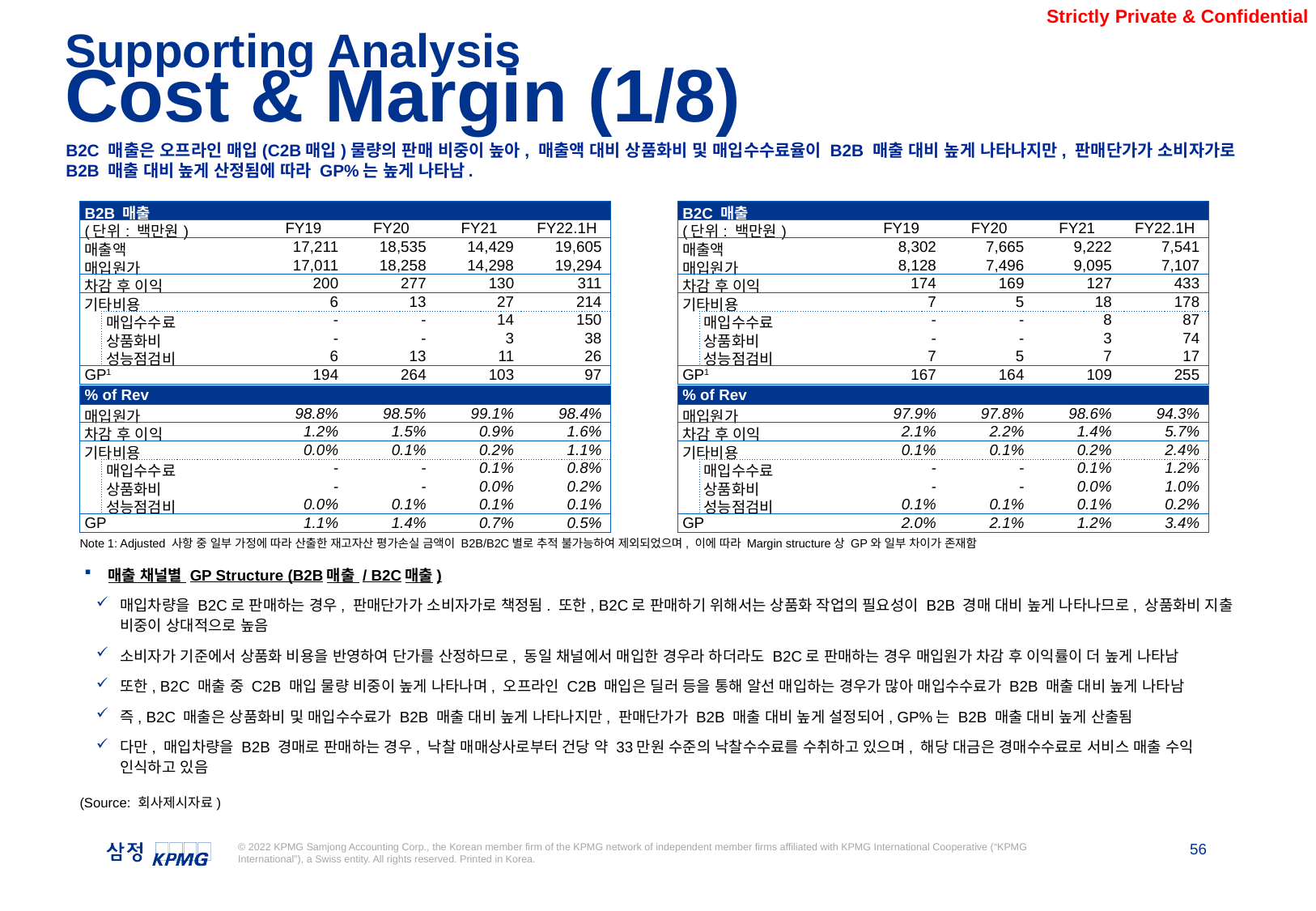

Supporting Analysis
Cost & Margin (1/8)
B2C 매출은 오프라인 매입(C2B매입)물량의 판매 비중이 높아, 매출액 대비 상품화비 및 매입수수료율이 B2B 매출 대비 높게 나타나지만, 판매단가가 소비자가로 B2B 매출 대비 높게 산정됨에 따라 GP%는 높게 나타남.
| B2B 매출 |  |  |  |  |  |  | B2C 매출 |  |  |  |  |  |
| --- | --- | --- | --- | --- | --- | --- | --- | --- | --- | --- | --- | --- |
| (단위: 백만원) |  | FY19 | FY20 | FY21 | FY22.1H |  | (단위: 백만원) |  | FY19 | FY20 | FY21 | FY22.1H |
| 매출액 |  | 17,211 | 18,535 | 14,429 | 19,605 |  | 매출액 |  | 8,302 | 7,665 | 9,222 | 7,541 |
| 매입원가 |  | 17,011 | 18,258 | 14,298 | 19,294 |  | 매입원가 |  | 8,128 | 7,496 | 9,095 | 7,107 |
| 차감 후 이익 |  | 200 | 277 | 130 | 311 |  | 차감 후 이익 |  | 174 | 169 | 127 | 433 |
| 기타비용 |  | 6 | 13 | 27 | 214 |  | 기타비용 |  | 7 | 5 | 18 | 178 |
|  | 매입수수료 | - | - | 14 | 150 |  |  | 매입수수료 | - | - | 8 | 87 |
|  | 상품화비 | - | - | 3 | 38 |  |  | 상품화비 | - | - | 3 | 74 |
|  | 성능점검비 | 6 | 13 | 11 | 26 |  |  | 성능점검비 | 7 | 5 | 7 | 17 |
| GP1 |  | 194 | 264 | 103 | 97 |  | GP1 |  | 167 | 164 | 109 | 255 |
|  |  |  |  |  |  |  |  |  |  |  |  |  |
| % of Rev |  |  |  |  |  |  | % of Rev |  |  |  |  |  |
| 매입원가 |  | 98.8% | 98.5% | 99.1% | 98.4% |  | 매입원가 |  | 97.9% | 97.8% | 98.6% | 94.3% |
| 차감 후 이익 |  | 1.2% | 1.5% | 0.9% | 1.6% |  | 차감 후 이익 |  | 2.1% | 2.2% | 1.4% | 5.7% |
| 기타비용 |  | 0.0% | 0.1% | 0.2% | 1.1% |  | 기타비용 |  | 0.1% | 0.1% | 0.2% | 2.4% |
|  | 매입수수료 | - | - | 0.1% | 0.8% |  |  | 매입수수료 | - | - | 0.1% | 1.2% |
|  | 상품화비 | - | - | 0.0% | 0.2% |  |  | 상품화비 | - | - | 0.0% | 1.0% |
|  | 성능점검비 | 0.0% | 0.1% | 0.1% | 0.1% |  |  | 성능점검비 | 0.1% | 0.1% | 0.1% | 0.2% |
| GP |  | 1.1% | 1.4% | 0.7% | 0.5% |  | GP |  | 2.0% | 2.1% | 1.2% | 3.4% |
Note 1: Adjusted 사항 중 일부 가정에 따라 산출한 재고자산 평가손실 금액이 B2B/B2C별로 추적 불가능하여 제외되었으며, 이에 따라 Margin structure상 GP와 일부 차이가 존재함
매출 채널별 GP Structure (B2B매출 / B2C매출)
매입차량을 B2C로 판매하는 경우, 판매단가가 소비자가로 책정됨. 또한, B2C로 판매하기 위해서는 상품화 작업의 필요성이 B2B 경매 대비 높게 나타나므로, 상품화비 지출 비중이 상대적으로 높음
소비자가 기준에서 상품화 비용을 반영하여 단가를 산정하므로, 동일 채널에서 매입한 경우라 하더라도 B2C로 판매하는 경우 매입원가 차감 후 이익률이 더 높게 나타남
또한, B2C 매출 중 C2B 매입 물량 비중이 높게 나타나며, 오프라인 C2B 매입은 딜러 등을 통해 알선 매입하는 경우가 많아 매입수수료가 B2B 매출 대비 높게 나타남
즉, B2C 매출은 상품화비 및 매입수수료가 B2B 매출 대비 높게 나타나지만, 판매단가가 B2B 매출 대비 높게 설정되어, GP%는 B2B 매출 대비 높게 산출됨
다만, 매입차량을 B2B 경매로 판매하는 경우, 낙찰 매매상사로부터 건당 약 33만원 수준의 낙찰수수료를 수취하고 있으며, 해당 대금은 경매수수료로 서비스 매출 수익 인식하고 있음
(Source: 회사제시자료)